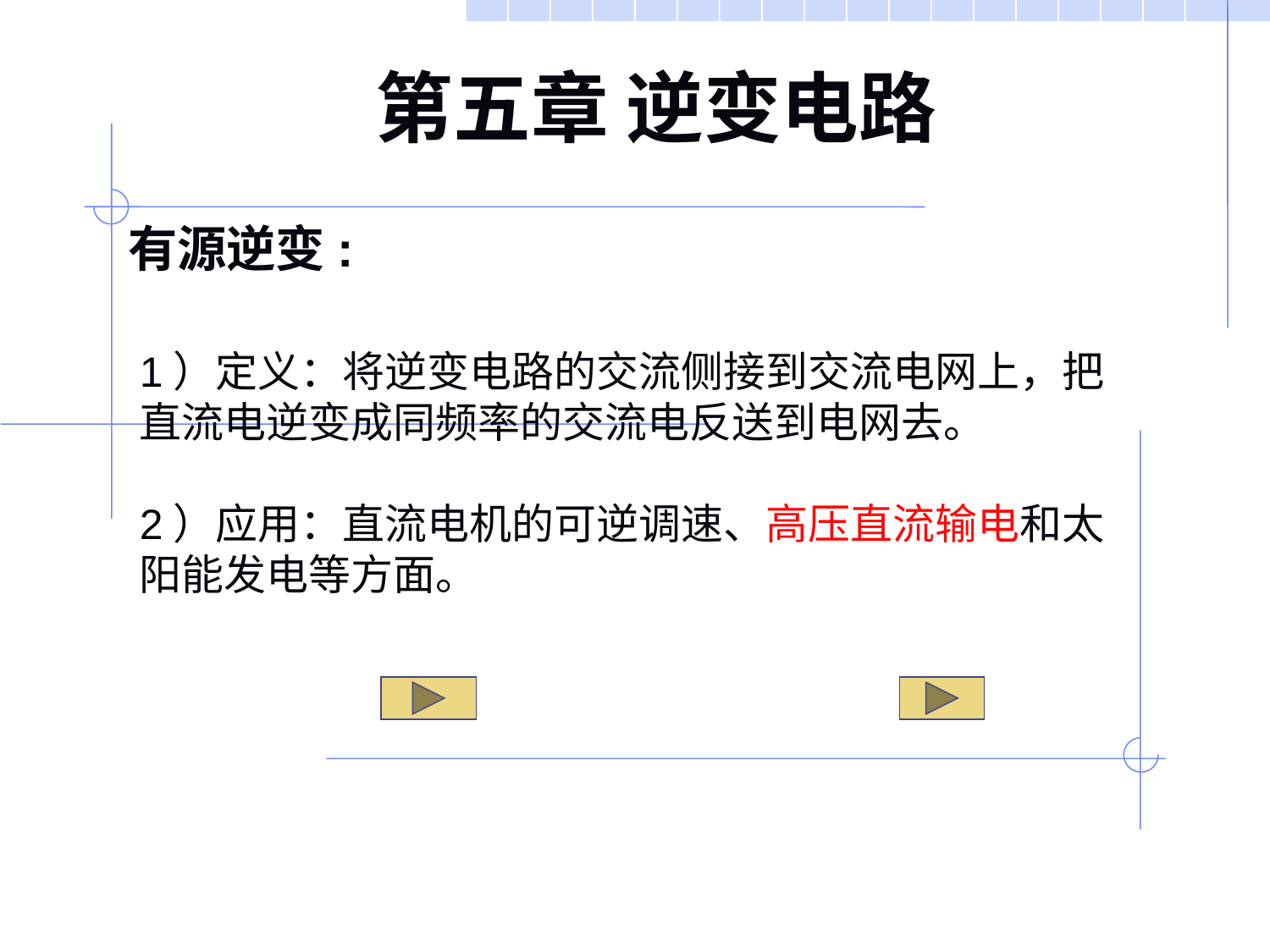

# 第五章 逆变电路
有源逆变:
1）定义：将逆变电路的交流侧接到交流电网上，把直流电逆变成同频率的交流电反送到电网去。

2）应用：直流电机的可逆调速、高压直流输电和太阳能发电等方面。